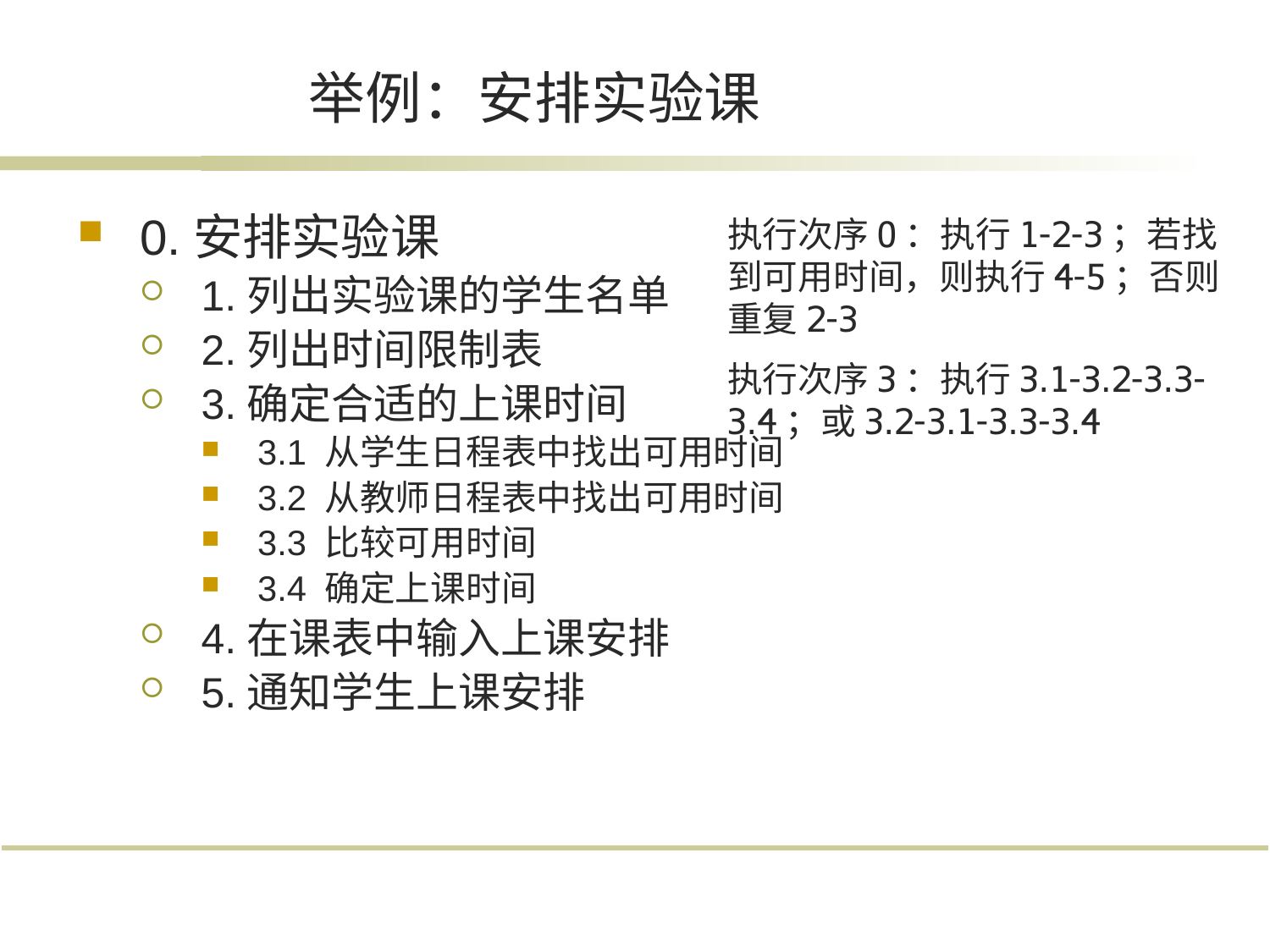

# 举例：安排实验课
0.安排实验课
1.列出实验课的学生名单
2.列出时间限制表
3.确定合适的上课时间
3.1 从学生日程表中找出可用时间
3.2 从教师日程表中找出可用时间
3.3 比较可用时间
3.4 确定上课时间
4.在课表中输入上课安排
5.通知学生上课安排

执行次序0：执行1-2-3；若找到可用时间，则执行4-5；否则重复2-3
执行次序3：执行3.1-3.2-3.3-3.4；或3.2-3.1-3.3-3.4